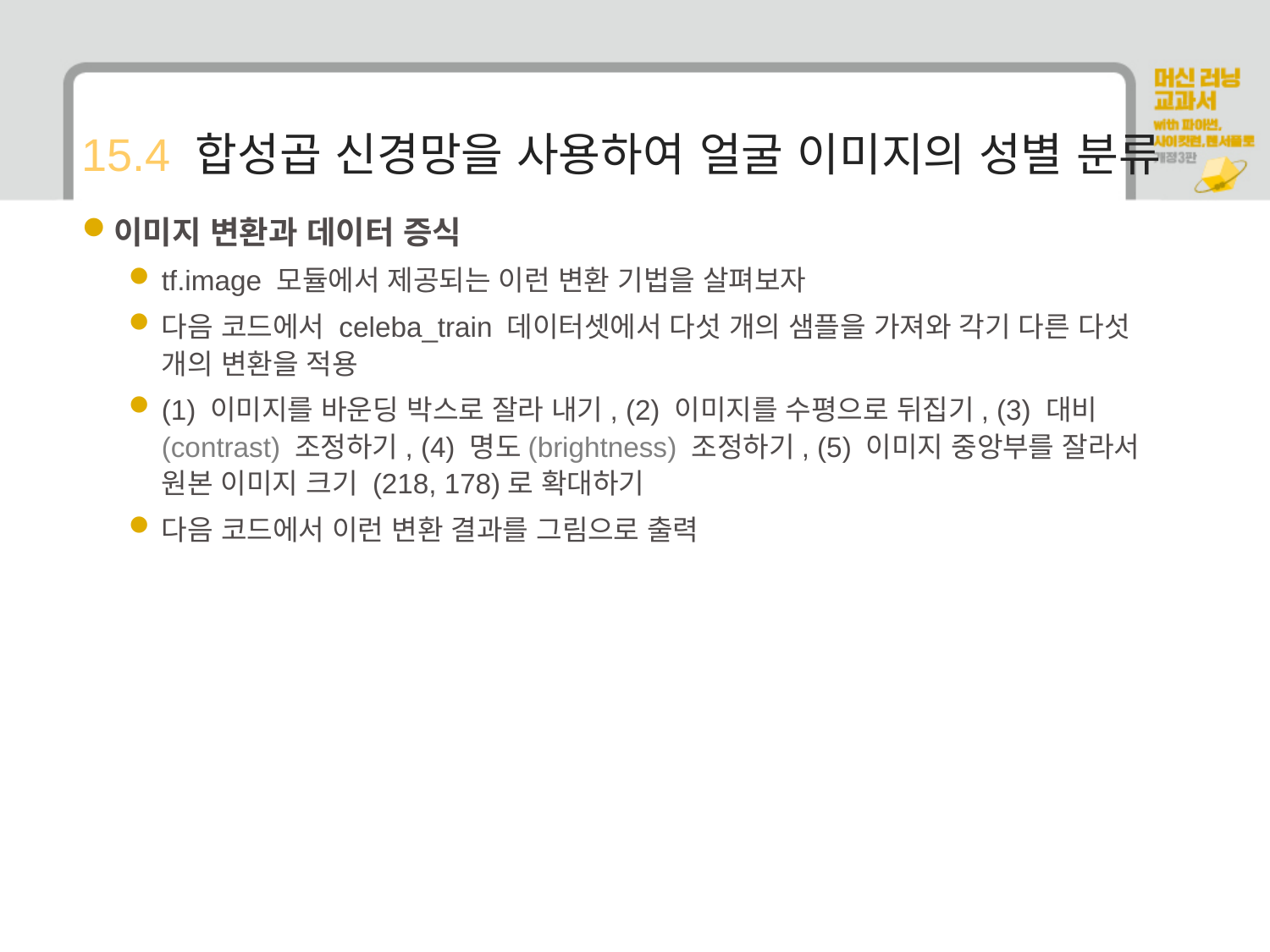

# 15.4 합성곱 신경망을 사용하여 얼굴 이미지의 성별 분류
이미지 변환과 데이터 증식
tf.image 모듈에서 제공되는 이런 변환 기법을 살펴보자
다음 코드에서 celeba_train 데이터셋에서 다섯 개의 샘플을 가져와 각기 다른 다섯 개의 변환을 적용
(1) 이미지를 바운딩 박스로 잘라 내기, (2) 이미지를 수평으로 뒤집기, (3) 대비(contrast) 조정하기, (4) 명도(brightness) 조정하기, (5) 이미지 중앙부를 잘라서 원본 이미지 크기 (218, 178)로 확대하기
다음 코드에서 이런 변환 결과를 그림으로 출력